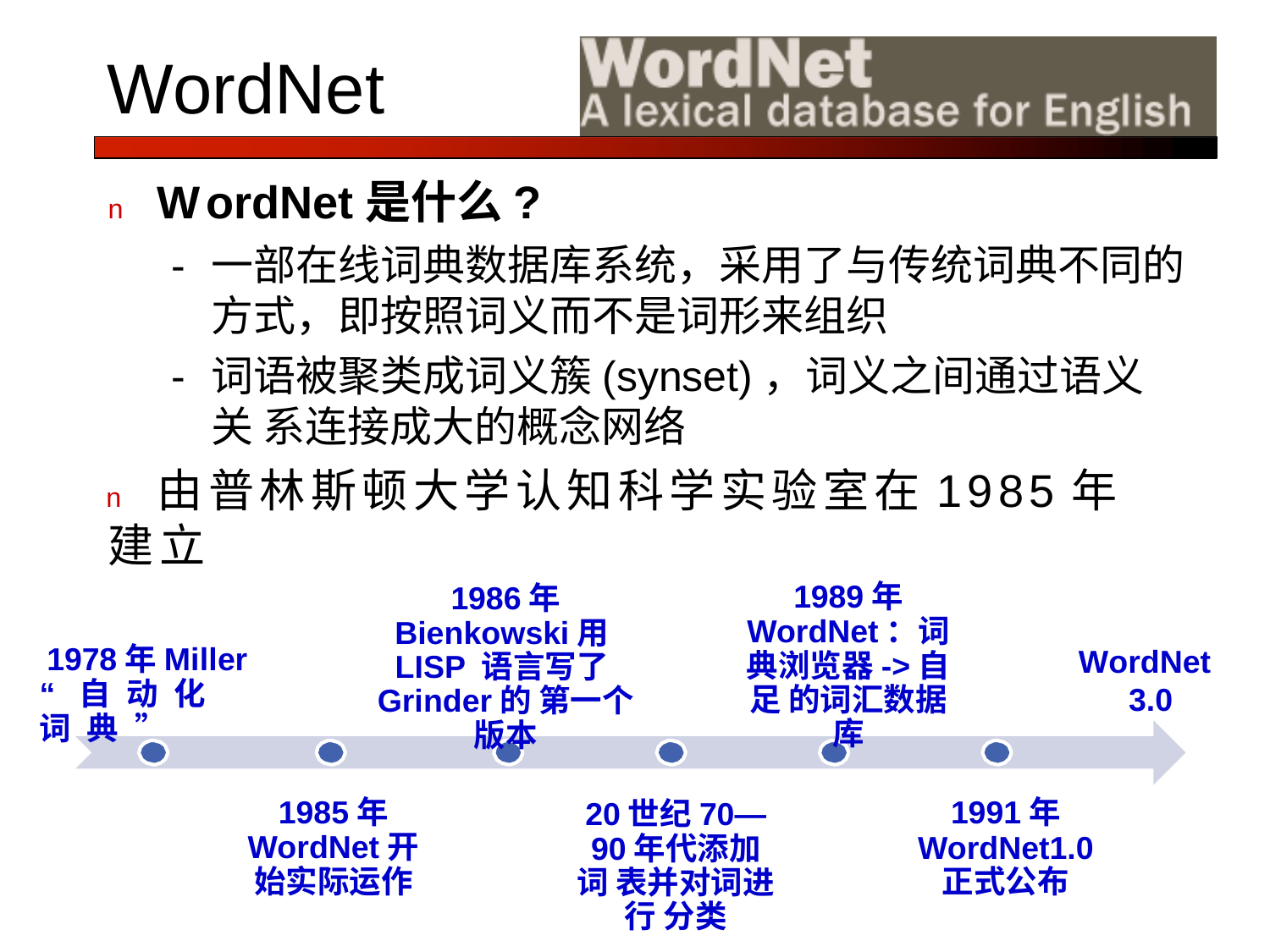

# WordNet

n	WordNet是什么?

-	一部在线词典数据库系统，采用了与传统词典不同的 方式，即按照词义而不是词形来组织

-	词语被聚类成词义簇(synset)，词义之间通过语义关 系连接成大的概念网络

n	由普林斯顿大学认知科学实验室在1985年建立
1989年
WordNet：词 典浏览器->自足 的词汇数据库
1986年
Bienkowski用LISP 语言写了Grinder的 第一个版本
WordNet 3.0
1978年Miller “自动化词典”

1985年
WordNet开 始实际运作
1991年
WordNet1.0 正式公布
20世纪70—
90年代添加词 表并对词进行 分类